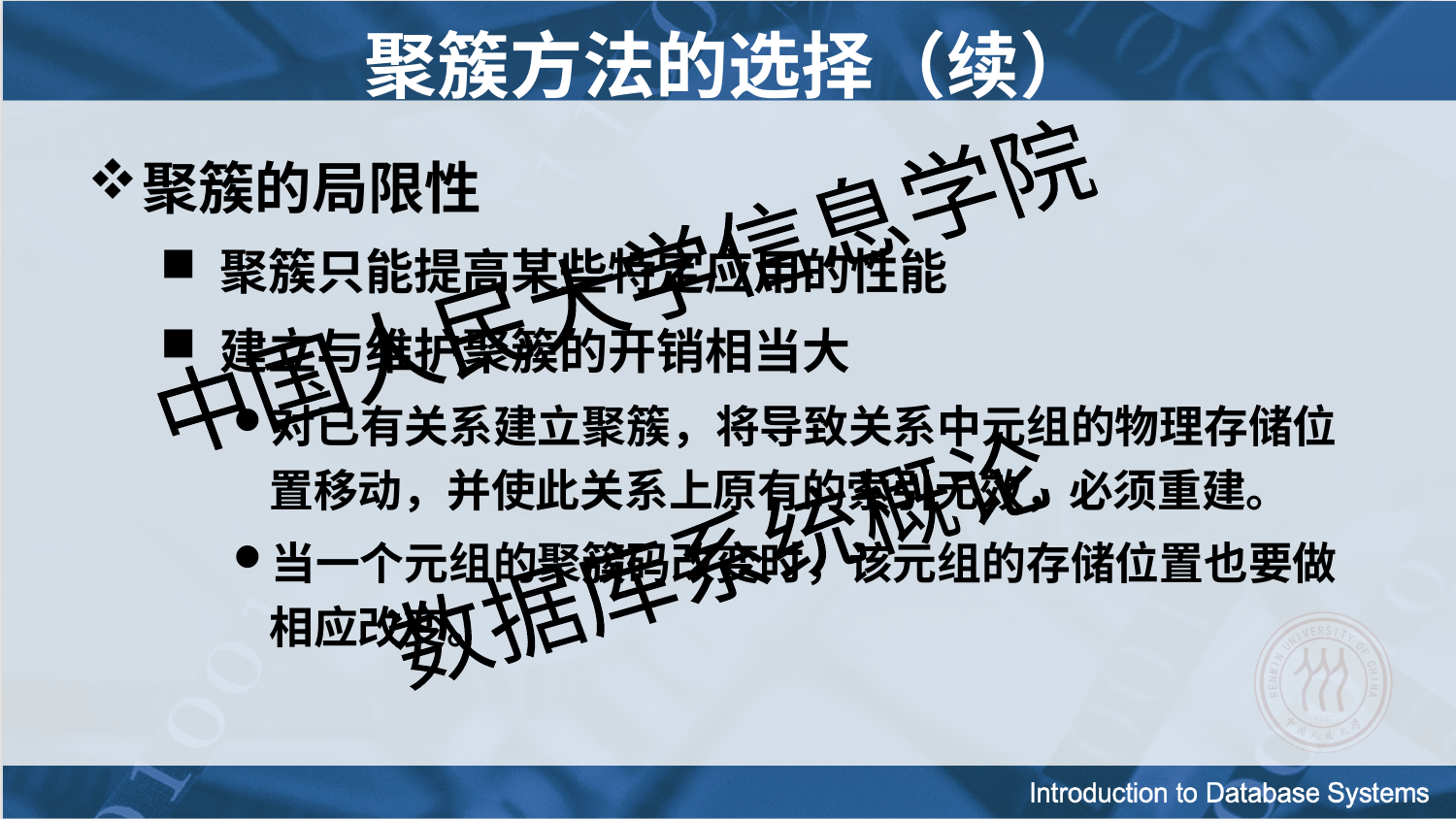

聚簇方法的选择（续）
聚簇的局限性
 聚簇只能提高某些特定应用的性能
 建立与维护聚簇的开销相当大
对已有关系建立聚簇，将导致关系中元组的物理存储位置移动，并使此关系上原有的索引无效，必须重建。
当一个元组的聚簇码改变时，该元组的存储位置也要做相应改变。